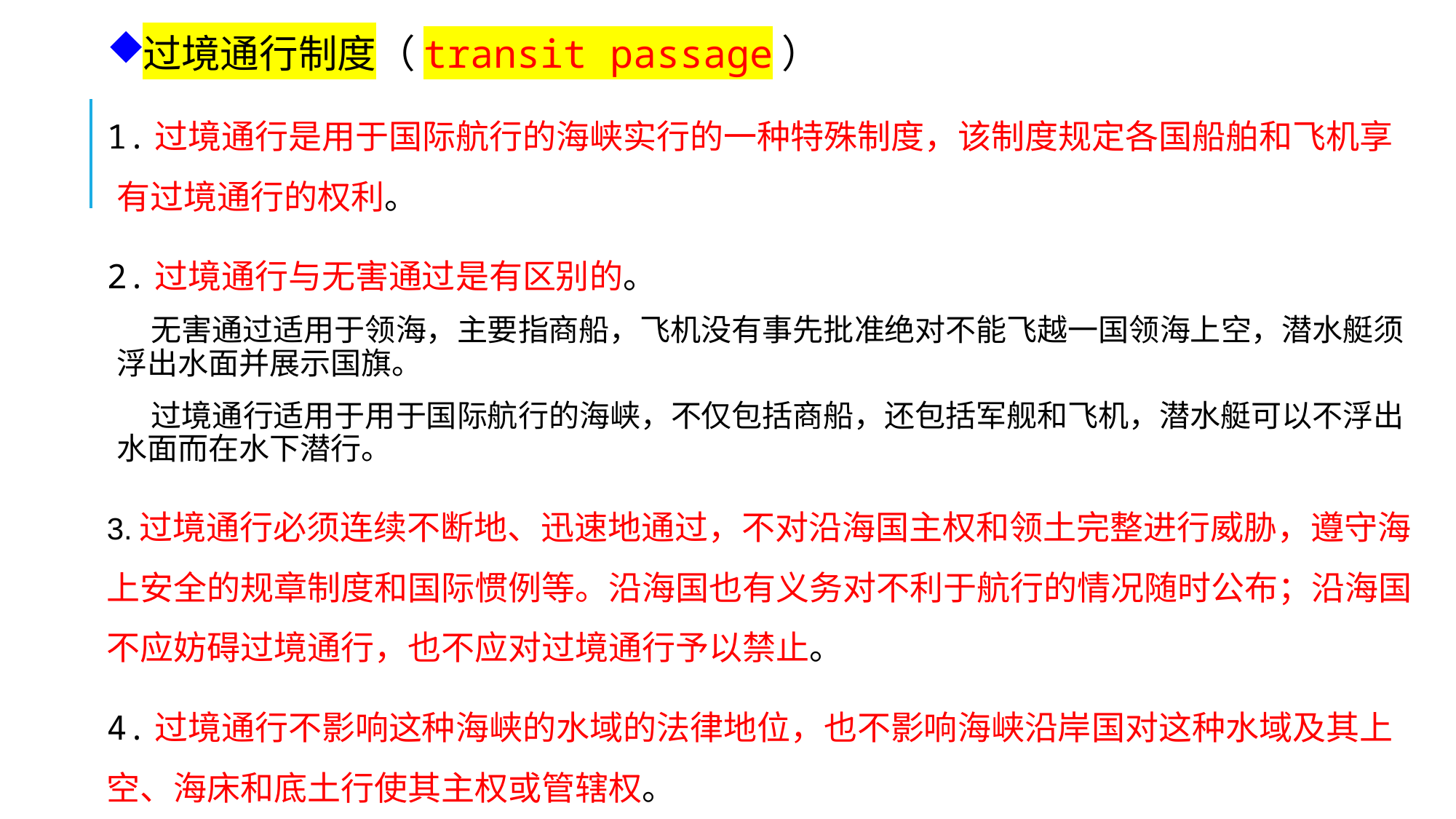

过境通行制度（transit passage）
1.过境通行是用于国际航行的海峡实行的一种特殊制度，该制度规定各国船舶和飞机享有过境通行的权利。
2.过境通行与无害通过是有区别的。
    无害通过适用于领海，主要指商船，飞机没有事先批准绝对不能飞越一国领海上空，潜水艇须浮出水面并展示国旗。
    过境通行适用于用于国际航行的海峡，不仅包括商船，还包括军舰和飞机，潜水艇可以不浮出水面而在水下潜行。
3.过境通行必须连续不断地、迅速地通过，不对沿海国主权和领土完整进行威胁，遵守海上安全的规章制度和国际惯例等。沿海国也有义务对不利于航行的情况随时公布；沿海国不应妨碍过境通行，也不应对过境通行予以禁止。
4.过境通行不影响这种海峡的水域的法律地位，也不影响海峡沿岸国对这种水域及其上空、海床和底土行使其主权或管辖权。